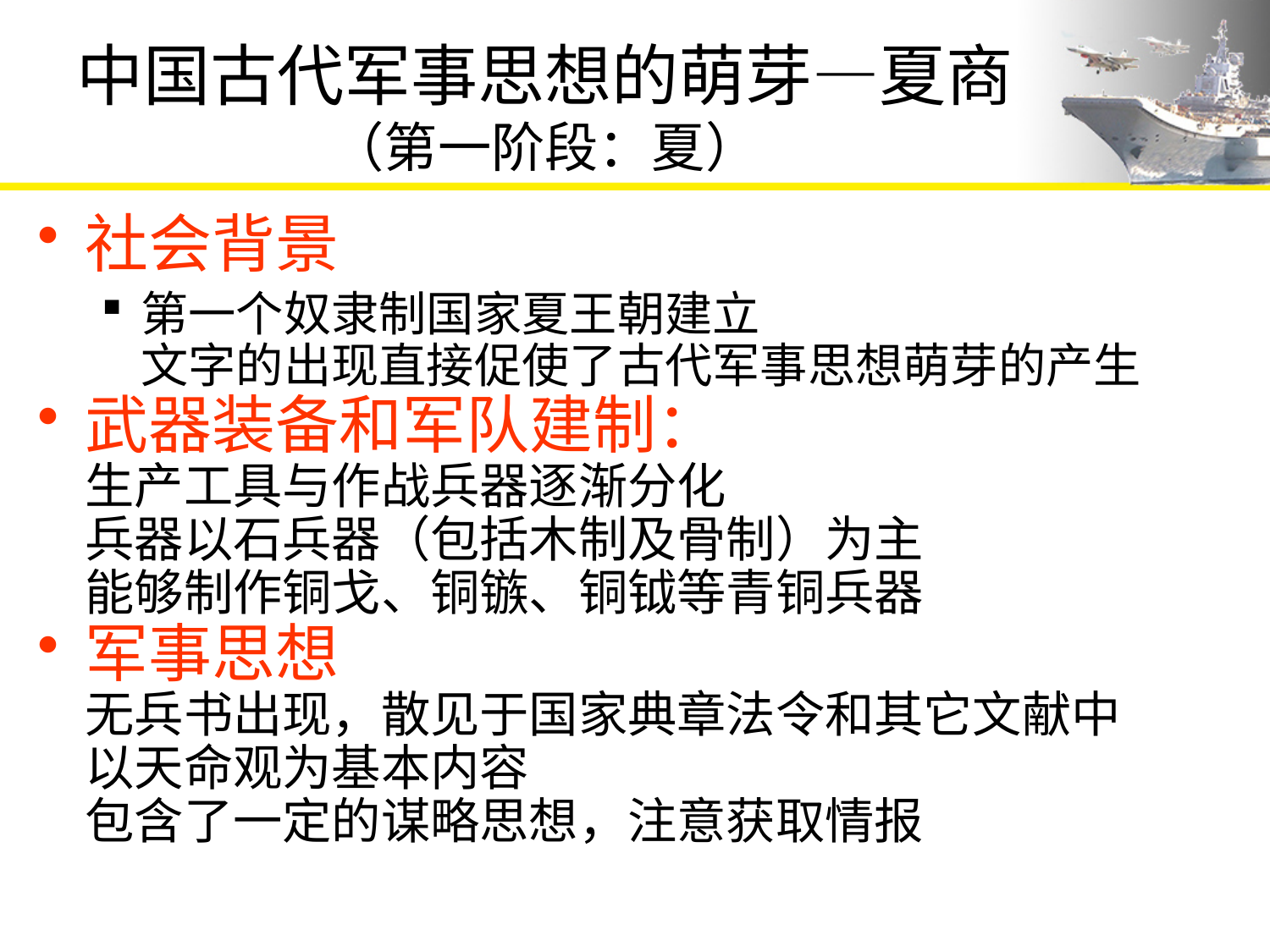

# 中国古代军事思想的萌芽—夏商 （第一阶段：夏）
社会背景
第一个奴隶制国家夏王朝建立
文字的出现直接促使了古代军事思想萌芽的产生
武器装备和军队建制：
生产工具与作战兵器逐渐分化
兵器以石兵器（包括木制及骨制）为主
能够制作铜戈、铜镞、铜钺等青铜兵器
军事思想
无兵书出现，散见于国家典章法令和其它文献中
以天命观为基本内容
包含了一定的谋略思想，注意获取情报